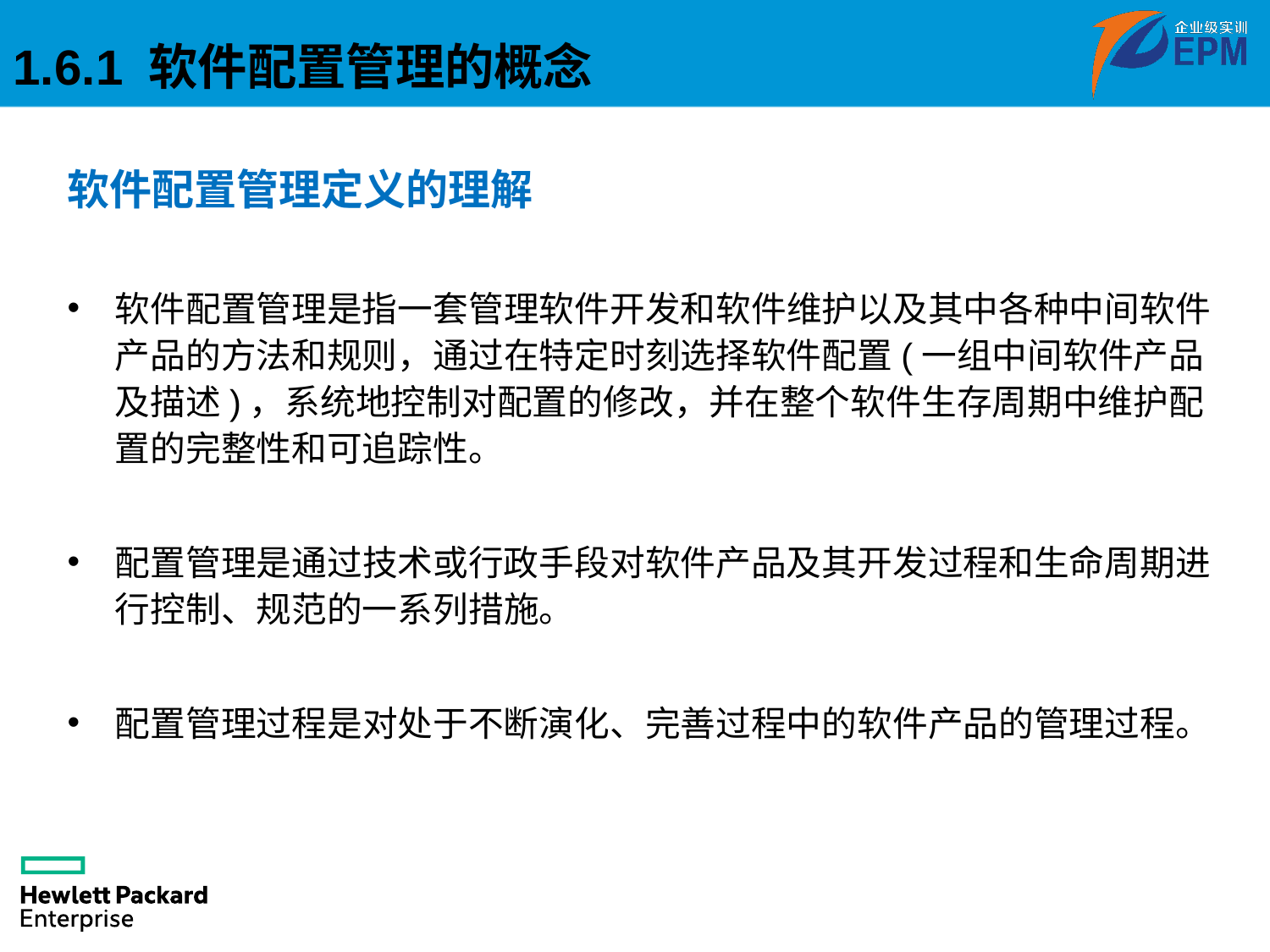

1.6.1 软件配置管理的概念
软件配置管理定义的理解
软件配置管理是指一套管理软件开发和软件维护以及其中各种中间软件产品的方法和规则，通过在特定时刻选择软件配置(一组中间软件产品及描述)，系统地控制对配置的修改，并在整个软件生存周期中维护配置的完整性和可追踪性。

配置管理是通过技术或行政手段对软件产品及其开发过程和生命周期进行控制、规范的一系列措施。

配置管理过程是对处于不断演化、完善过程中的软件产品的管理过程。